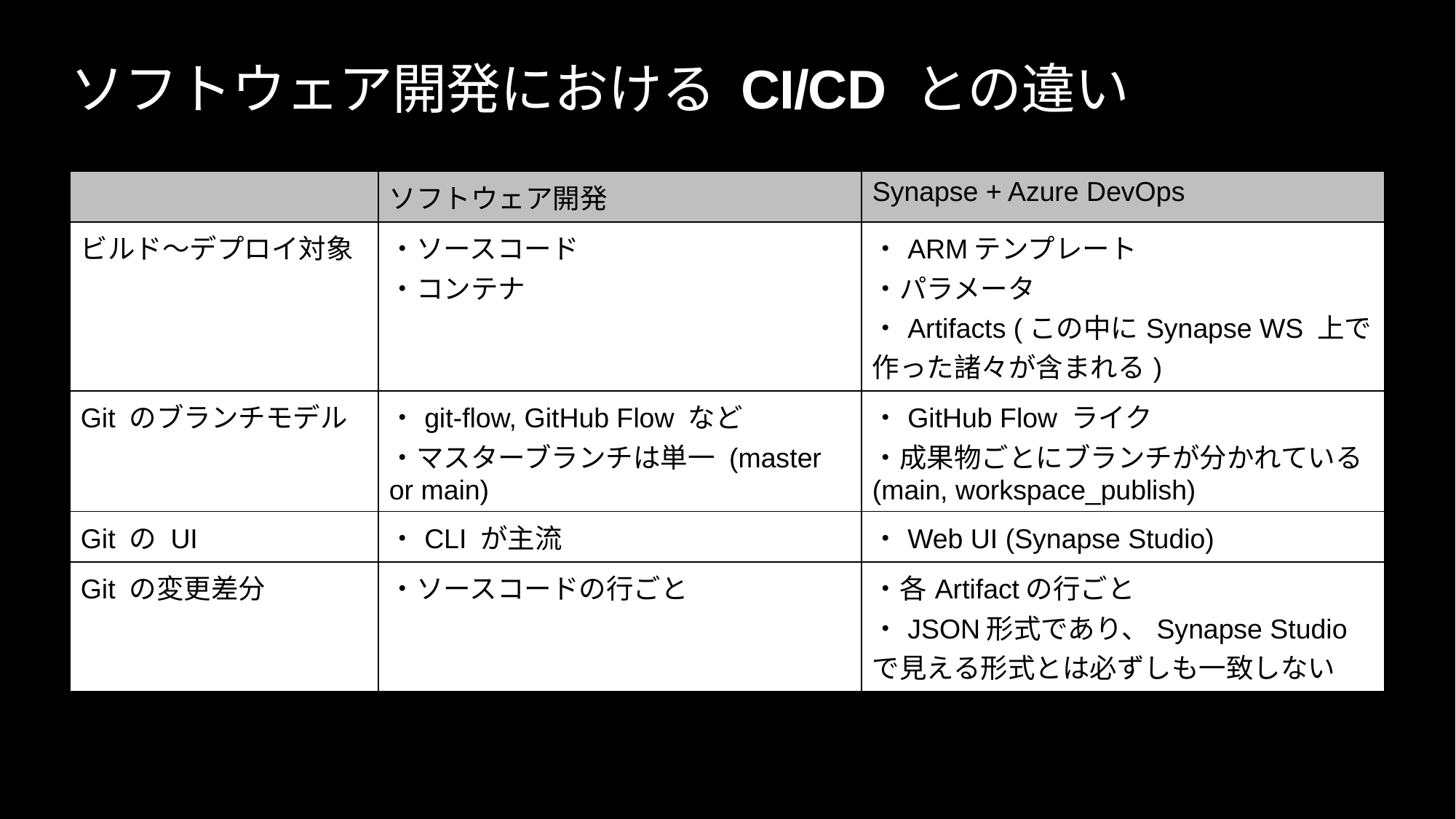

# ソフトウェア開発における CI/CD との違い
|  | ソフトウェア開発 | Synapse + Azure DevOps |
| --- | --- | --- |
| ビルド〜デプロイ対象 | ・ソースコード ・コンテナ | ・ARMテンプレート ・パラメータ ・Artifacts (この中にSynapse WS 上で作った諸々が含まれる) |
| Git のブランチモデル | ・git-flow, GitHub Flow など ・マスターブランチは単一 (master or main) | ・GitHub Flow ライク ・成果物ごとにブランチが分かれている (main, workspace\_publish) |
| Git の UI | ・CLI が主流 | ・Web UI (Synapse Studio) |
| Git の変更差分 | ・ソースコードの行ごと | ・各Artifactの行ごと ・JSON形式であり、Synapse Studio で見える形式とは必ずしも一致しない |